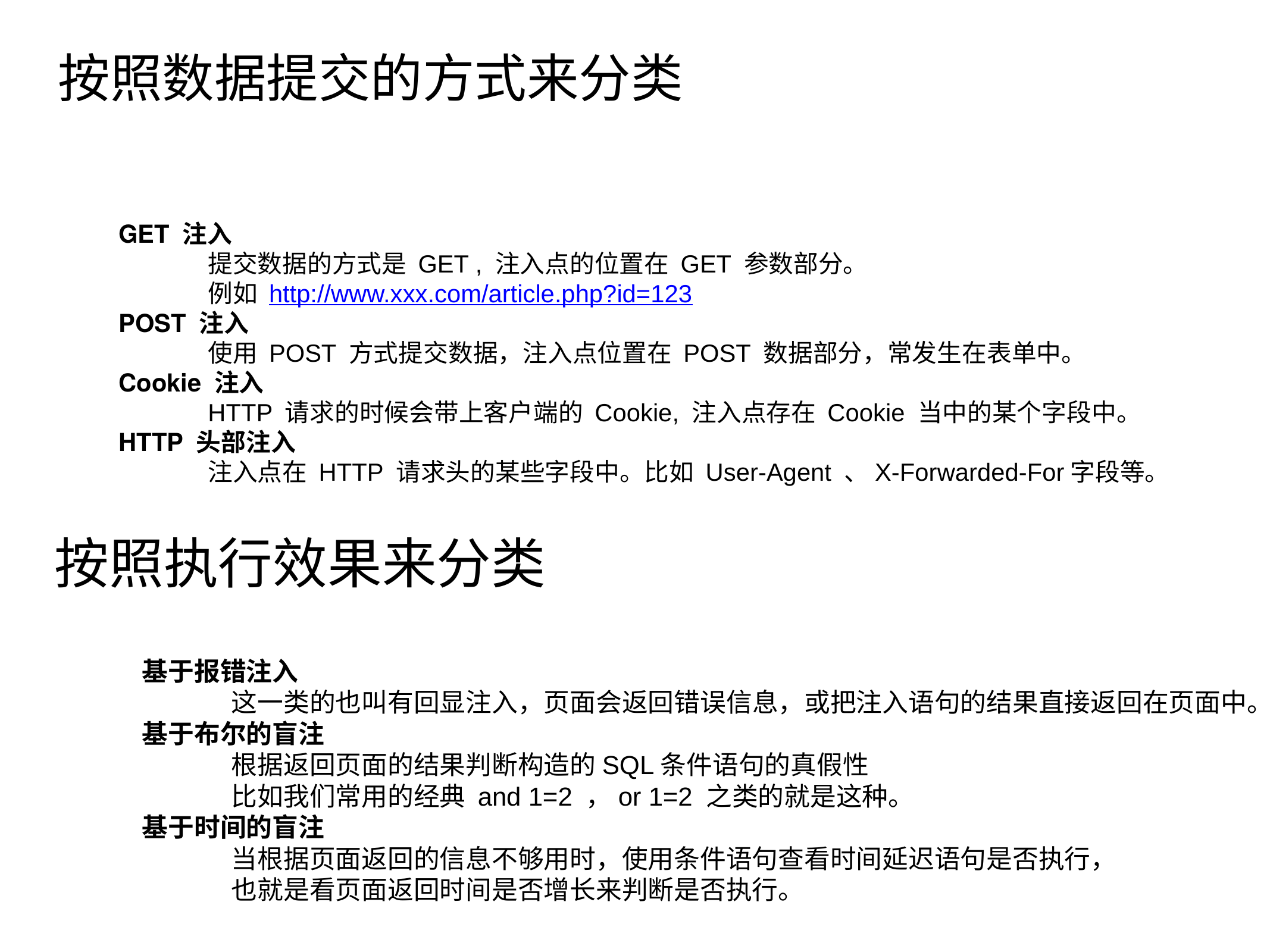

# 按照数据提交的方式来分类

GET 注入
	提交数据的方式是 GET , 注入点的位置在 GET 参数部分。
	例如 http://www.xxx.com/article.php?id=123
POST 注入
	使用 POST 方式提交数据，注入点位置在 POST 数据部分，常发生在表单中。
Cookie 注入
	HTTP 请求的时候会带上客户端的 Cookie, 注入点存在 Cookie 当中的某个字段中。
HTTP 头部注入
	注入点在 HTTP 请求头的某些字段中。比如 User-Agent 、X-Forwarded-For字段等。

基于报错注入
	这一类的也叫有回显注入，页面会返回错误信息，或把注入语句的结果直接返回在页面中。
基于布尔的盲注
	根据返回页面的结果判断构造的SQL条件语句的真假性
	比如我们常用的经典 and 1=2 ，or 1=2 之类的就是这种。
基于时间的盲注
	当根据页面返回的信息不够用时，使用条件语句查看时间延迟语句是否执行，
	也就是看页面返回时间是否增长来判断是否执行。
按照执行效果来分类